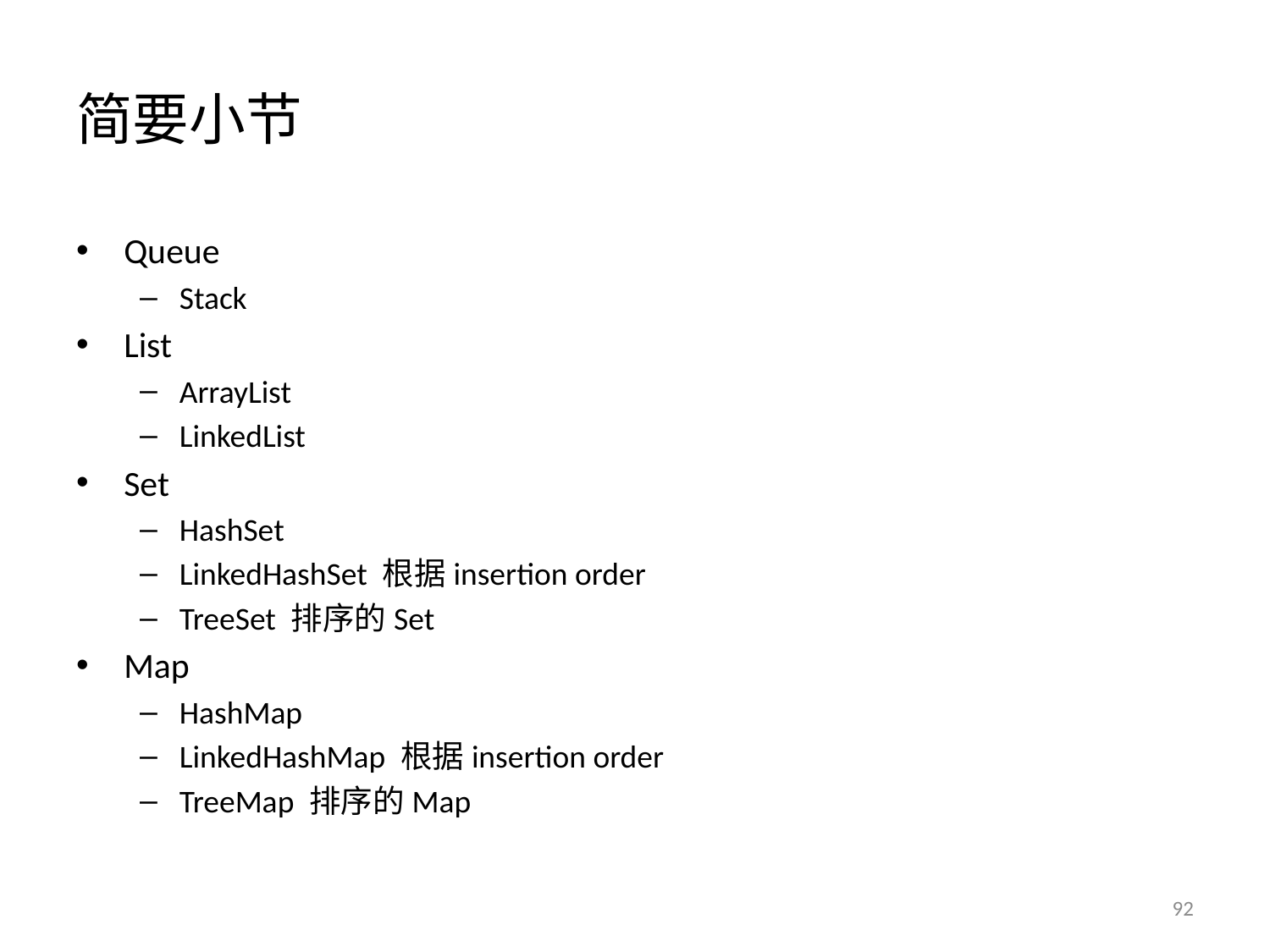

# 简要小节
Queue
Stack
List
ArrayList
LinkedList
Set
HashSet
LinkedHashSet 根据insertion order
TreeSet 排序的Set
Map
HashMap
LinkedHashMap 根据insertion order
TreeMap 排序的Map
92